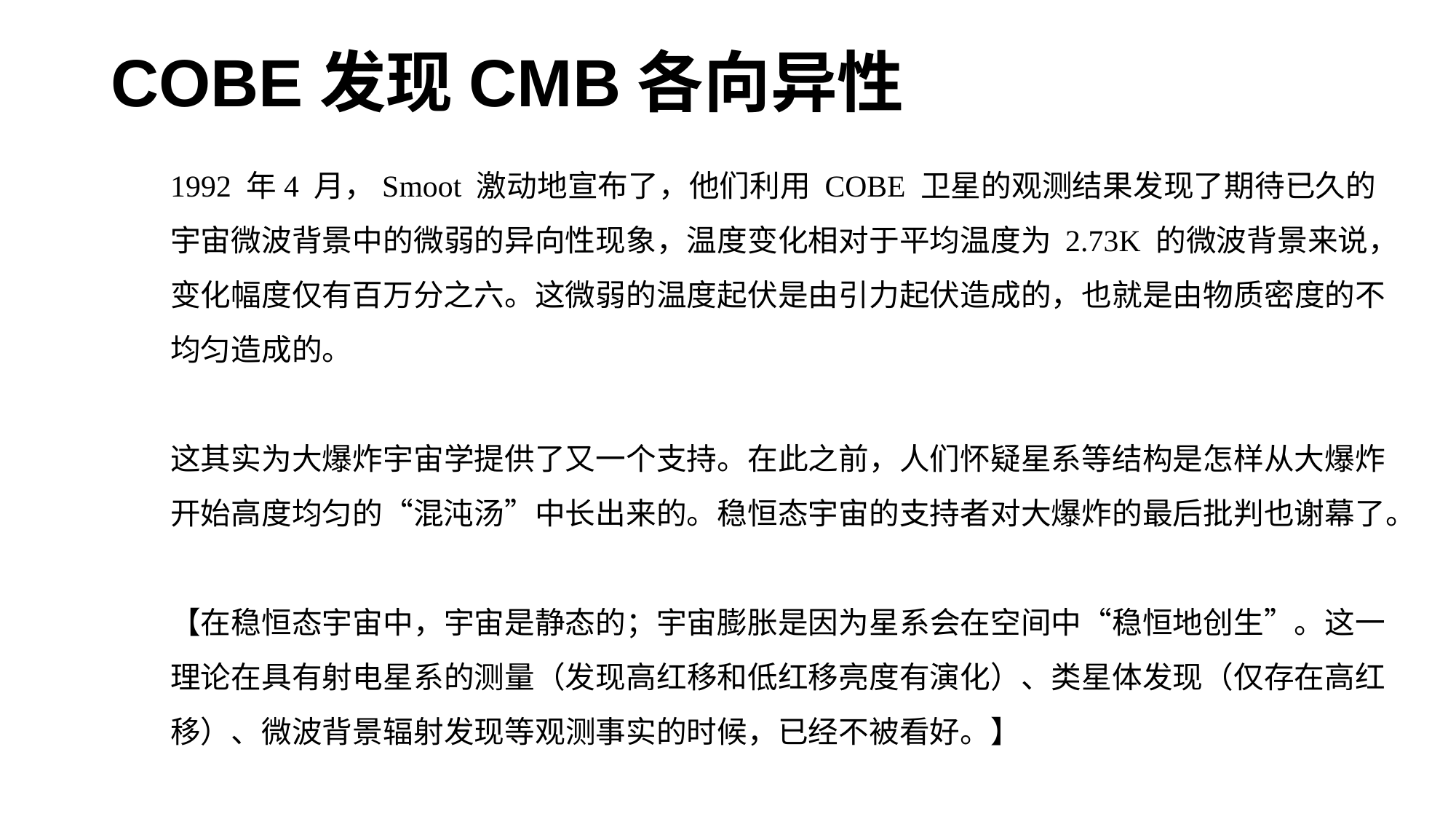

COBE发现CMB各向异性
1992 年4 月，Smoot 激动地宣布了，他们利用 COBE 卫星的观测结果发现了期待已久的宇宙微波背景中的微弱的异向性现象，温度变化相对于平均温度为 2.73K 的微波背景来说，变化幅度仅有百万分之六。这微弱的温度起伏是由引力起伏造成的，也就是由物质密度的不均匀造成的。

这其实为大爆炸宇宙学提供了又一个支持。在此之前，人们怀疑星系等结构是怎样从大爆炸开始高度均匀的“混沌汤”中长出来的。稳恒态宇宙的支持者对大爆炸的最后批判也谢幕了。

【在稳恒态宇宙中，宇宙是静态的；宇宙膨胀是因为星系会在空间中“稳恒地创生”。这一理论在具有射电星系的测量（发现高红移和低红移亮度有演化）、类星体发现（仅存在高红移）、微波背景辐射发现等观测事实的时候，已经不被看好。】